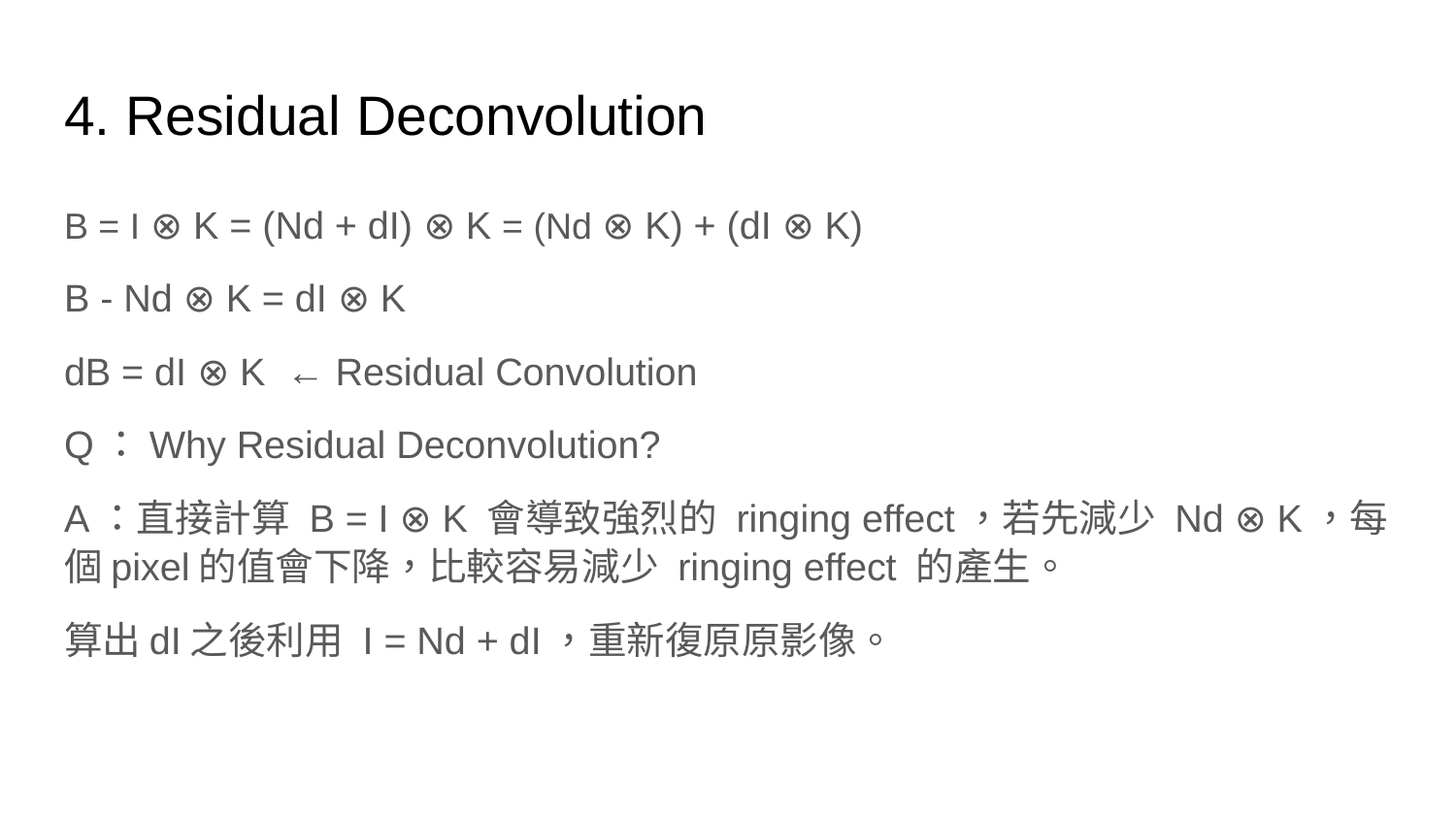

# 4. Residual Deconvolution
B = I ⊗ K = (Nd + dI) ⊗ K = (Nd ⊗ K) + (dI ⊗ K)
B - Nd ⊗ K = dI ⊗ K
dB = dI ⊗ K  ← Residual Convolution
Q：Why Residual Deconvolution?
A：直接計算 B = I ⊗ K 會導致強烈的 ringing effect，若先減少 Nd ⊗ K，每個pixel的值會下降，比較容易減少 ringing effect 的產生。
算出dI之後利用 I = Nd + dI，重新復原原影像。